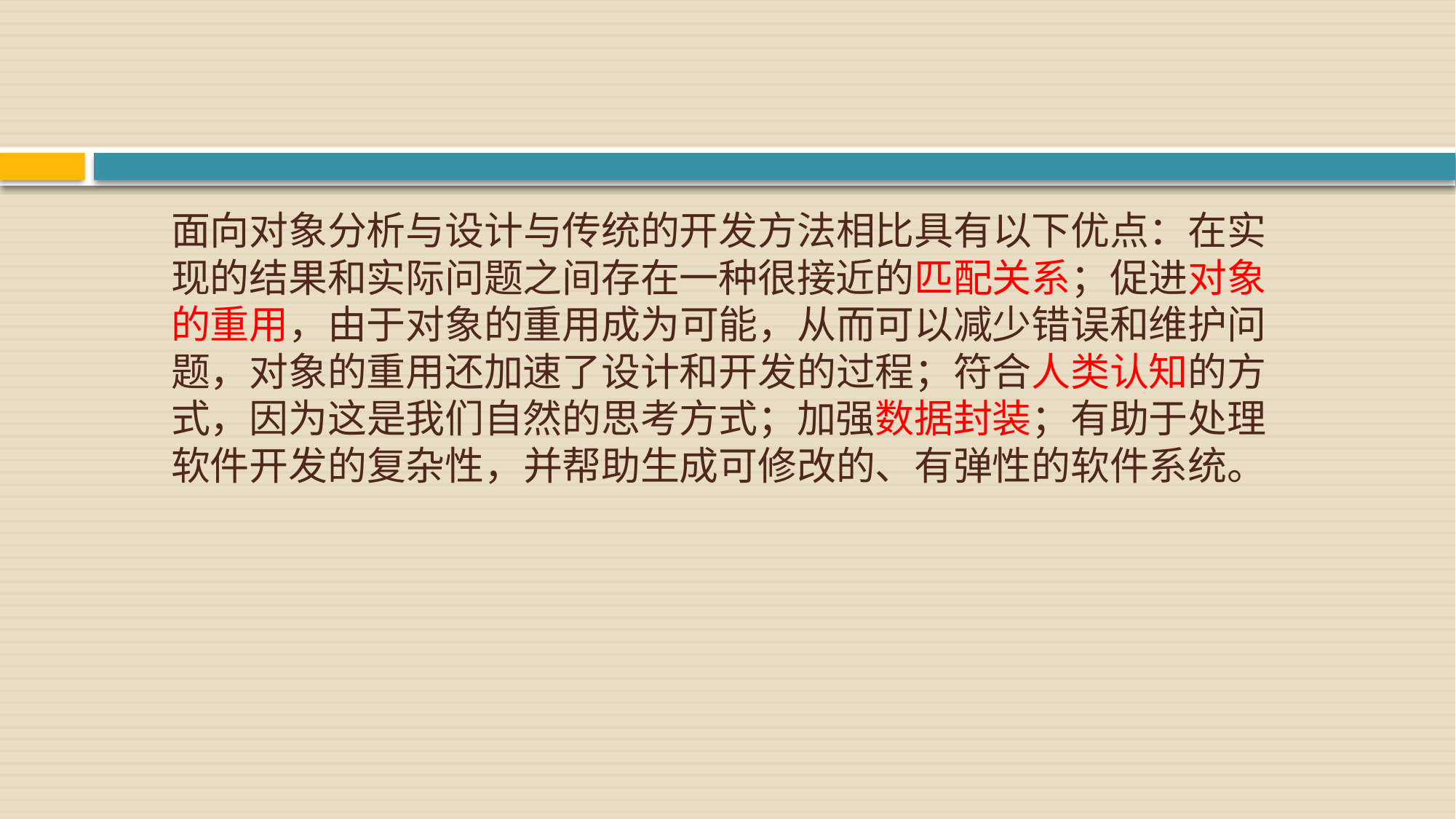

# 面向对象分析与设计与传统的开发方法相比具有以下优点：在实现的结果和实际问题之间存在一种很接近的匹配关系；促进对象的重用，由于对象的重用成为可能，从而可以减少错误和维护问题，对象的重用还加速了设计和开发的过程；符合人类认知的方式，因为这是我们自然的思考方式；加强数据封装；有助于处理软件开发的复杂性，并帮助生成可修改的、有弹性的软件系统。